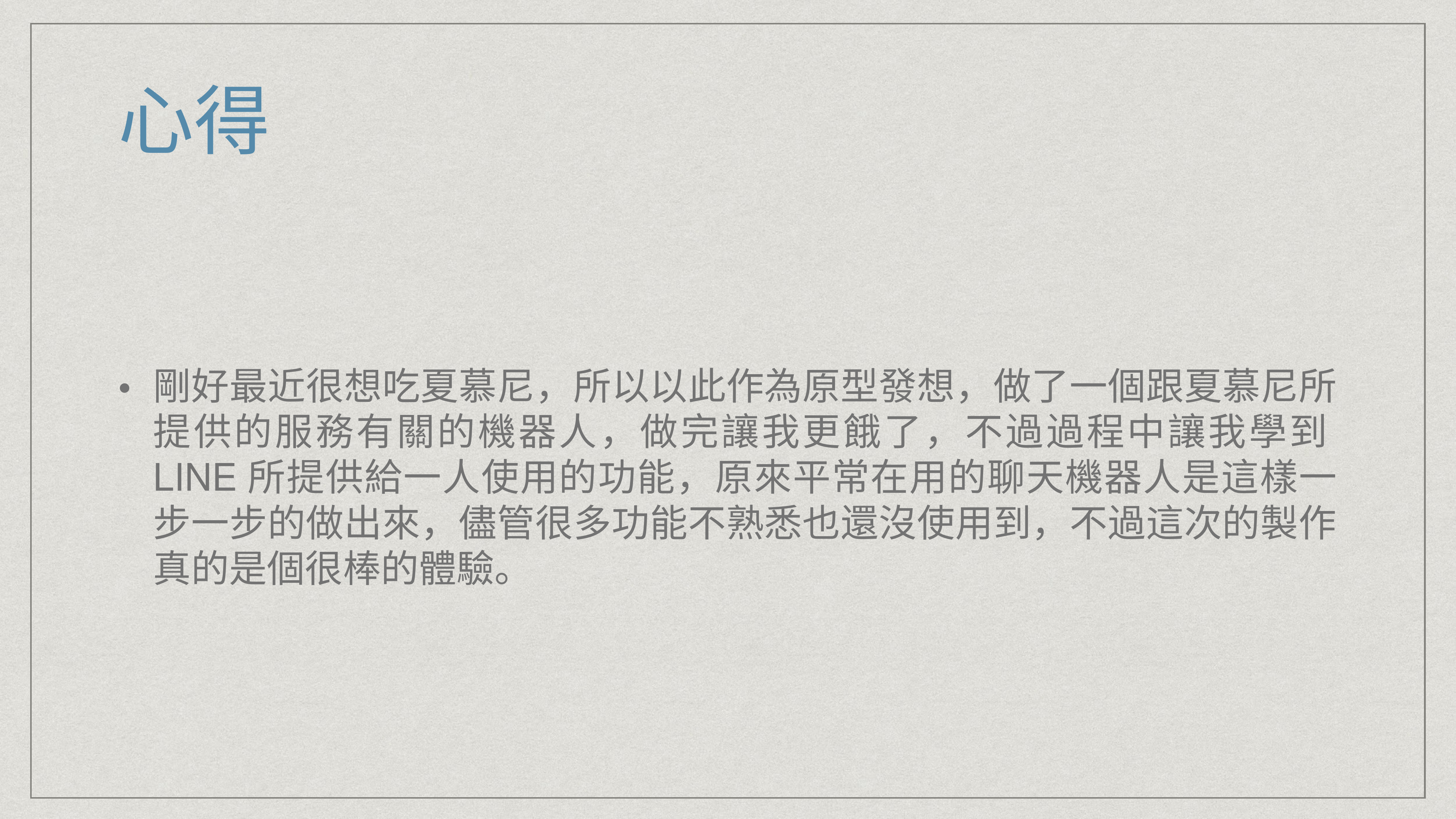

# 心得
剛好最近很想吃夏慕尼，所以以此作為原型發想，做了一個跟夏慕尼所提供的服務有關的機器人，做完讓我更餓了，不過過程中讓我學到LINE所提供給一人使用的功能，原來平常在用的聊天機器人是這樣一步一步的做出來，儘管很多功能不熟悉也還沒使用到，不過這次的製作真的是個很棒的體驗。